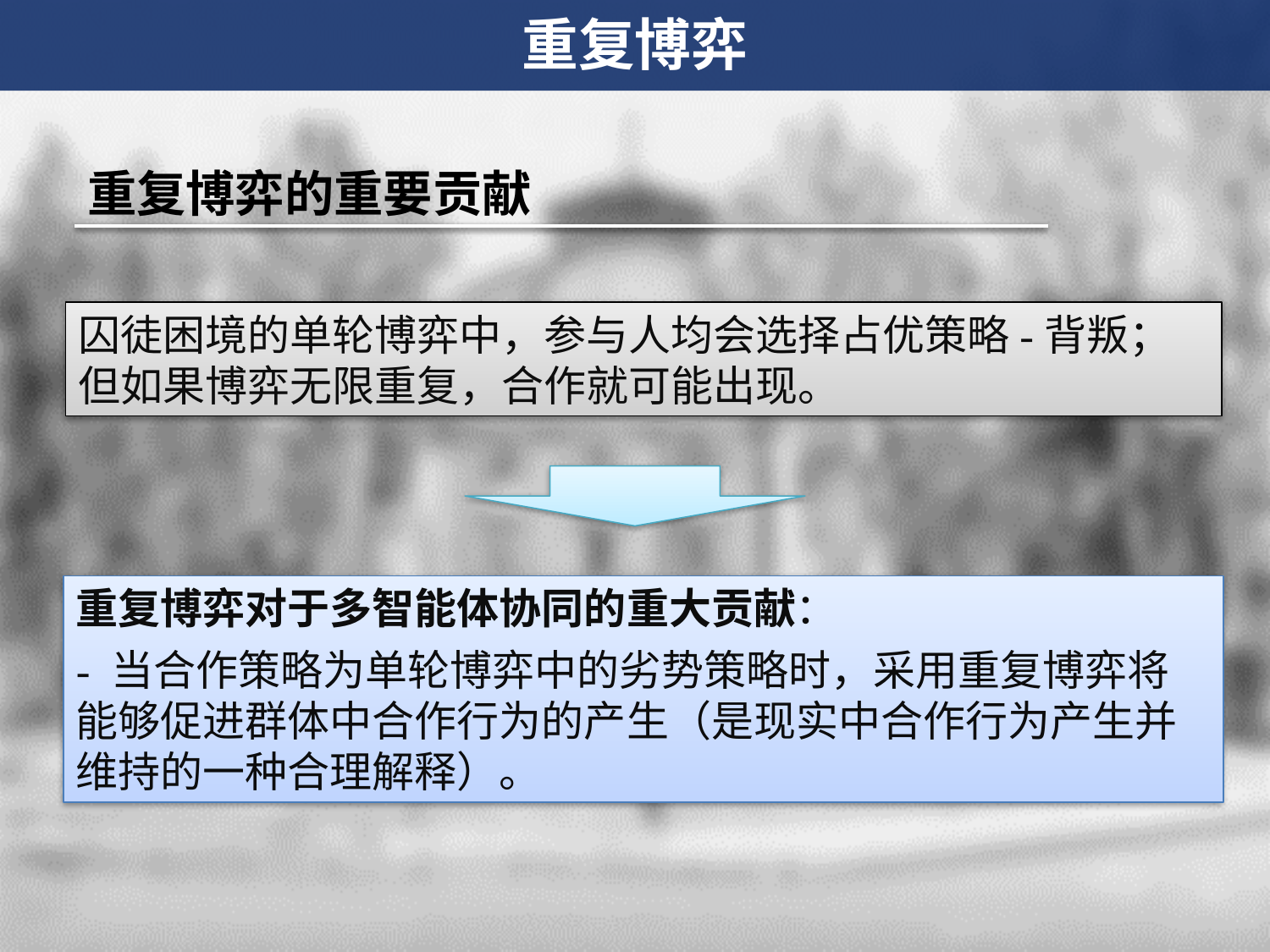

重复博弈

重复博弈的重要贡献
囚徒困境的单轮博弈中，参与人均会选择占优策略-背叛；但如果博弈无限重复，合作就可能出现。

重复博弈对于多智能体协同的重大贡献：
- 当合作策略为单轮博弈中的劣势策略时，采用重复博弈将能够促进群体中合作行为的产生（是现实中合作行为产生并维持的一种合理解释）。